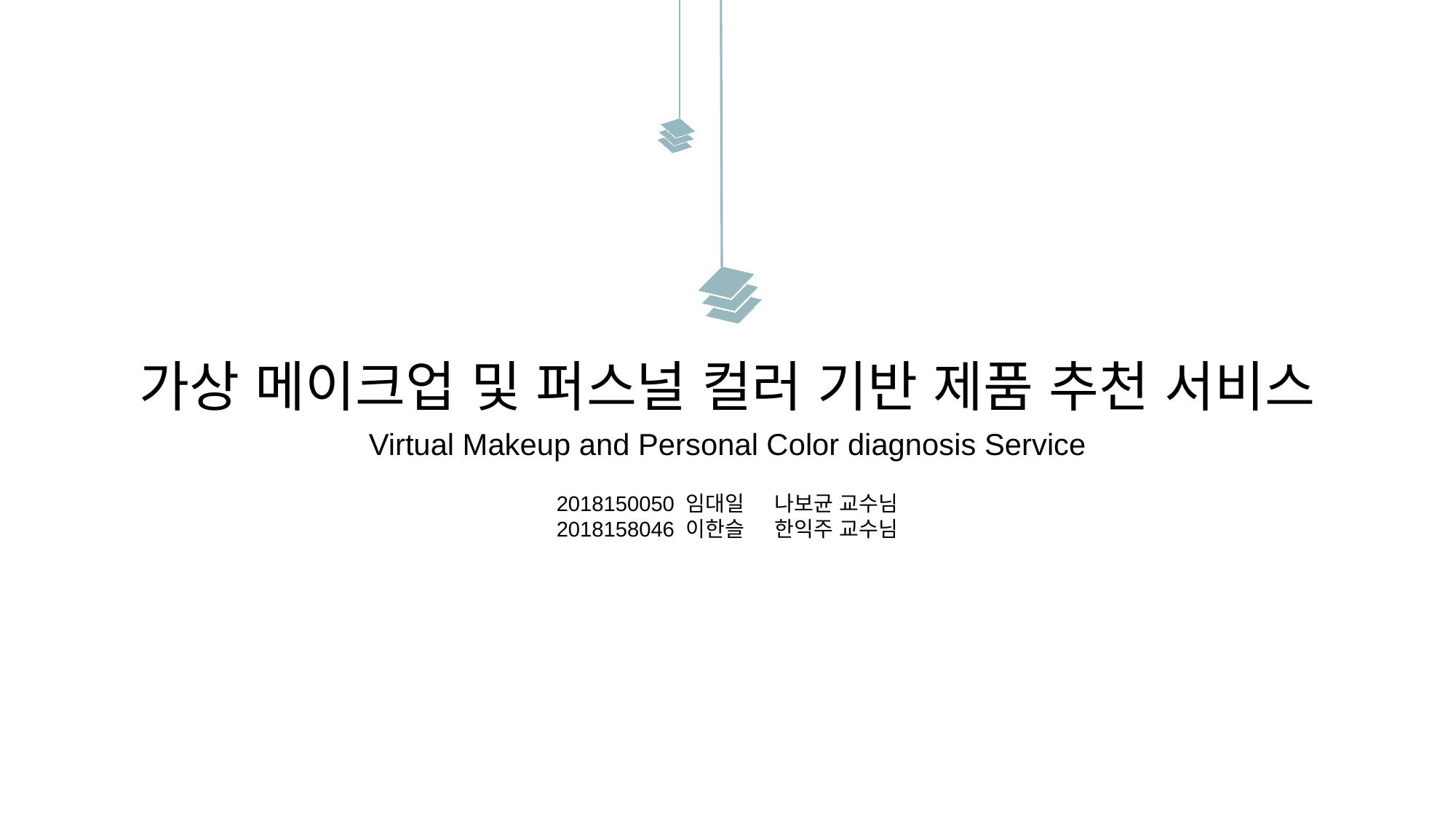

가상 메이크업 및 퍼스널 컬러 기반 제품 추천 서비스
Virtual Makeup and Personal Color diagnosis Service
2018150050 임대일	나보균 교수님
2018158046 이한슬	한익주 교수님